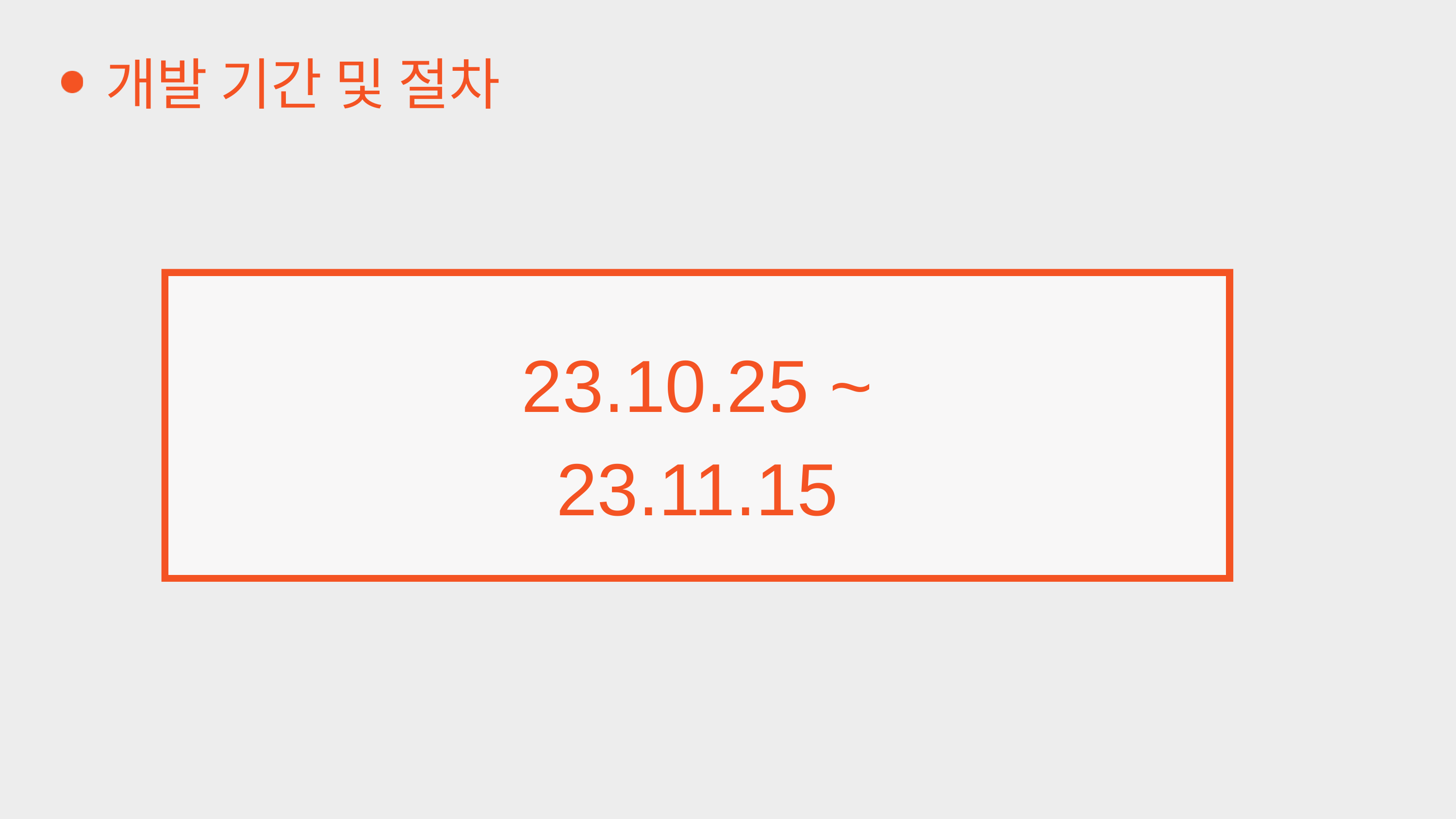

개발 기간 및 절차

23.10.25 ~ 23.11.15